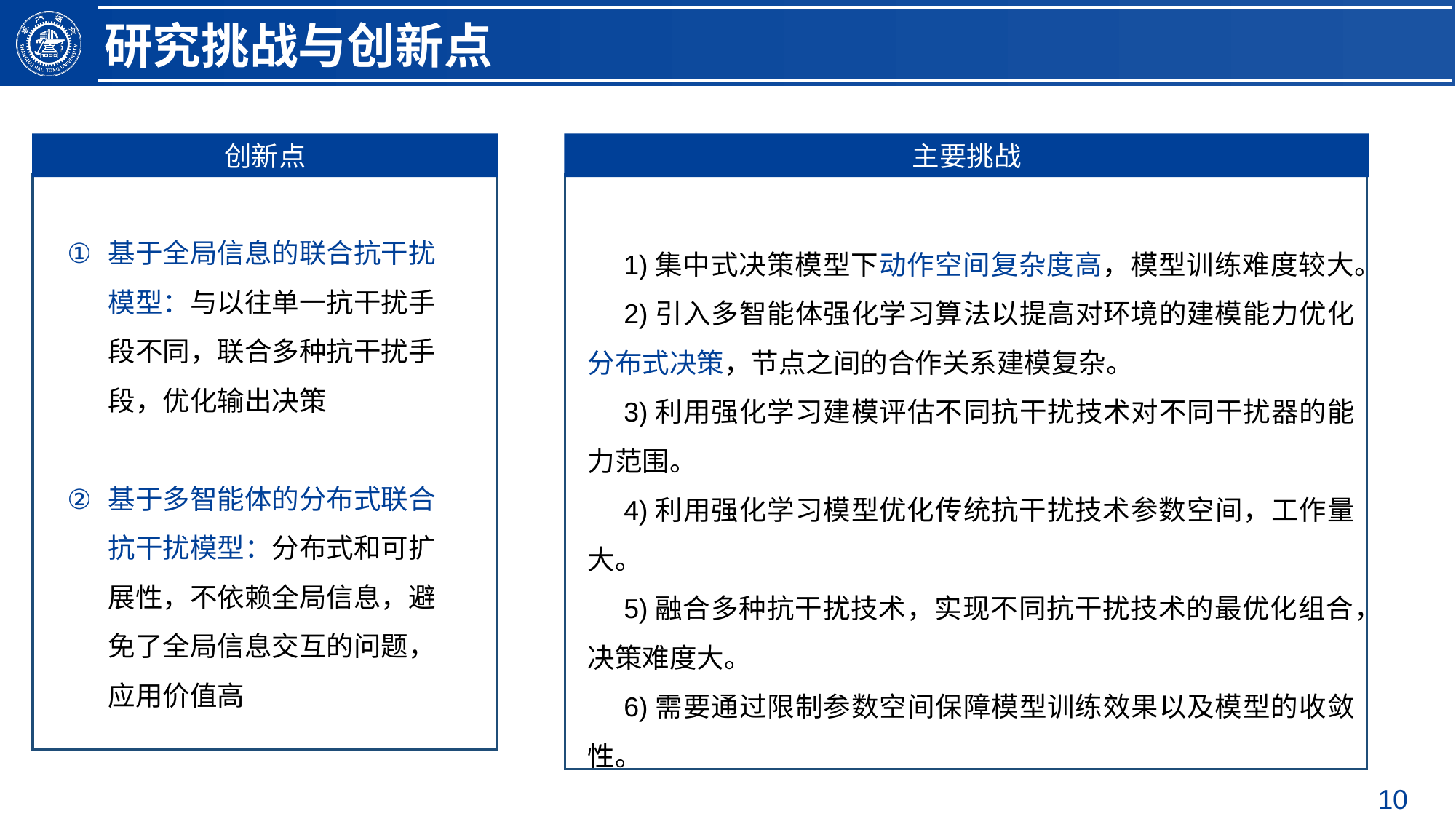

研究挑战与创新点
创新点
主要挑战

1)集中式决策模型下动作空间复杂度高，模型训练难度较大。
2)引入多智能体强化学习算法以提高对环境的建模能力优化分布式决策，节点之间的合作关系建模复杂。
3)利用强化学习建模评估不同抗干扰技术对不同干扰器的能力范围。
4)利用强化学习模型优化传统抗干扰技术参数空间，工作量大。
5)融合多种抗干扰技术，实现不同抗干扰技术的最优化组合，决策难度大。
6)需要通过限制参数空间保障模型训练效果以及模型的收敛性。
基于全局信息的联合抗干扰模型：与以往单一抗干扰手段不同，联合多种抗干扰手段，优化输出决策

基于多智能体的分布式联合抗干扰模型：分布式和可扩展性，不依赖全局信息，避免了全局信息交互的问题，应用价值高

10